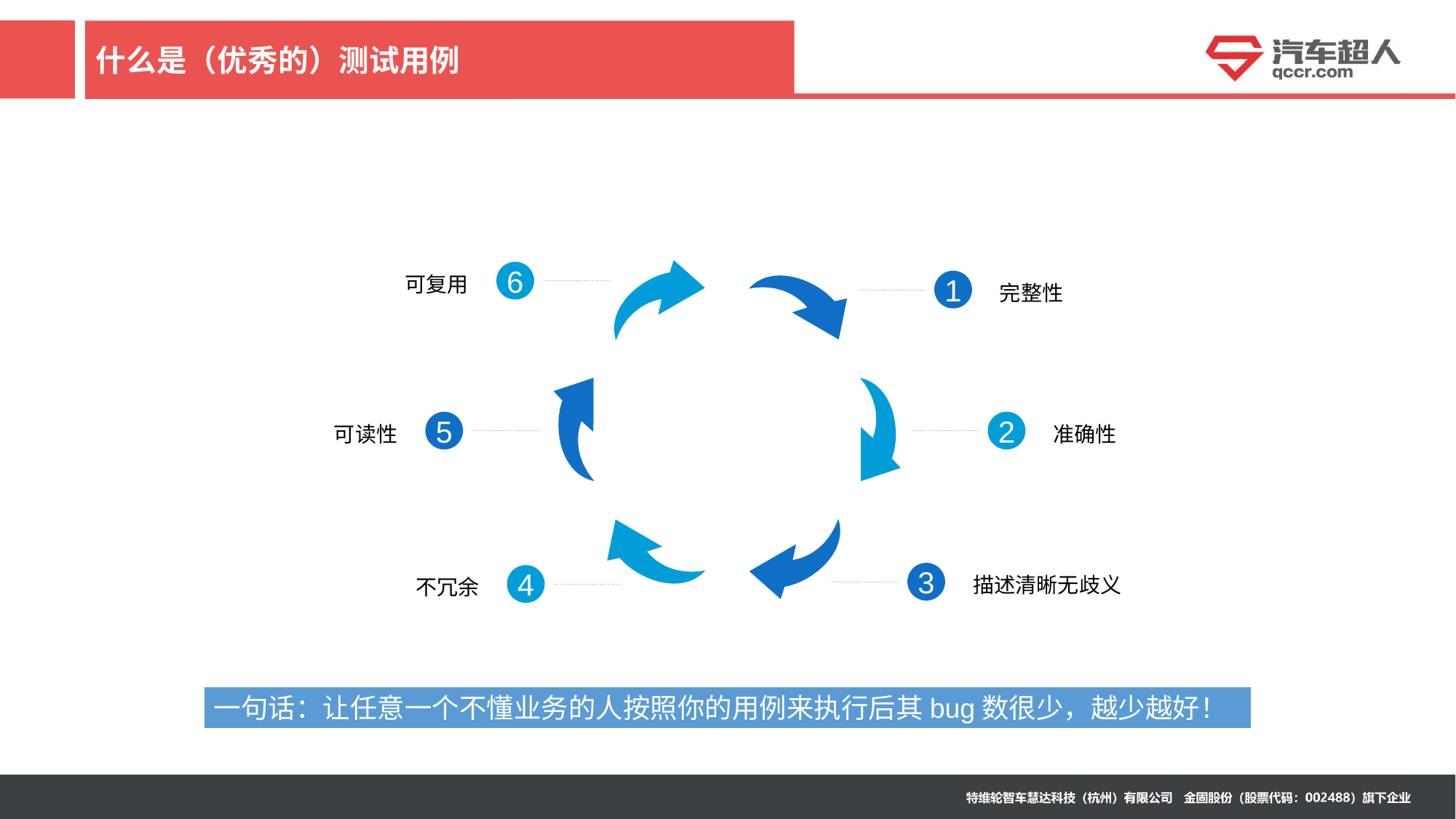

# 什么是（优秀的）测试用例
可复用
完整性
6
1

可读性
准确性

5
2
描述清晰无歧义
不冗余

3
4
一句话：让任意一个不懂业务的人按照你的用例来执行后其bug数很少，越少越好！